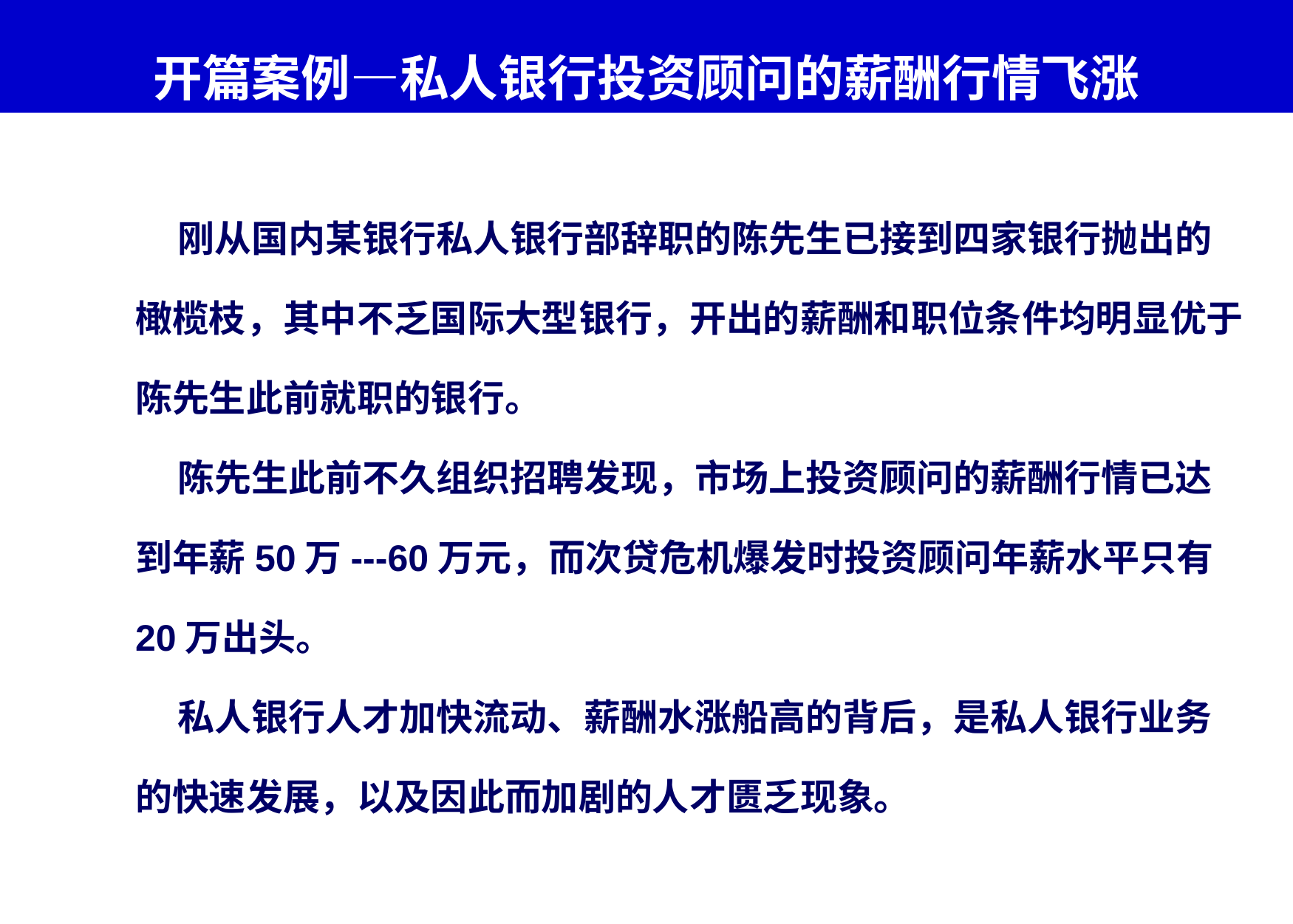

# 开篇案例—私人银行投资顾问的薪酬行情飞涨
    刚从国内某银行私人银行部辞职的陈先生已接到四家银行抛出的橄榄枝，其中不乏国际大型银行，开出的薪酬和职位条件均明显优于陈先生此前就职的银行。
    陈先生此前不久组织招聘发现，市场上投资顾问的薪酬行情已达到年薪50万---60万元，而次贷危机爆发时投资顾问年薪水平只有20万出头。
    私人银行人才加快流动、薪酬水涨船高的背后，是私人银行业务的快速发展，以及因此而加剧的人才匮乏现象。